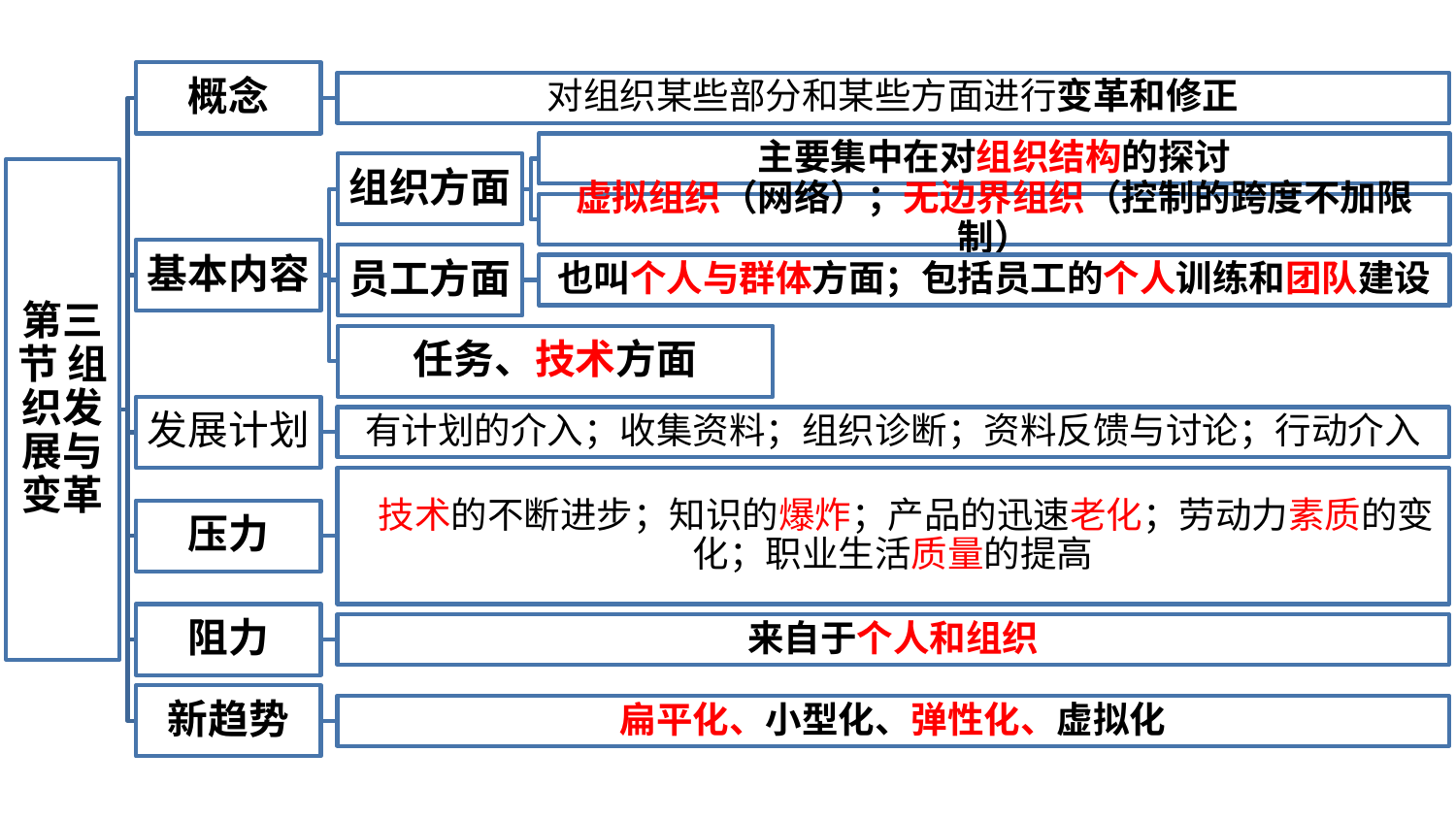

第三节 组织发展与变革
概念
对组织某些部分和某些方面进行变革和修正
基本内容
组织方面
主要集中在对组织结构的探讨
虚拟组织（网络）；无边界组织（控制的跨度不加限制）
员工方面
也叫个人与群体方面；包括员工的个人训练和团队建设
任务、技术方面
发展计划
有计划的介入；收集资料；组织诊断；资料反馈与讨论；行动介入
压力
  技术的不断进步；知识的爆炸；产品的迅速老化；劳动力素质的变化；职业生活质量的提高
阻力
来自于个人和组织
新趋势
扁平化、小型化、弹性化、虚拟化
多题型